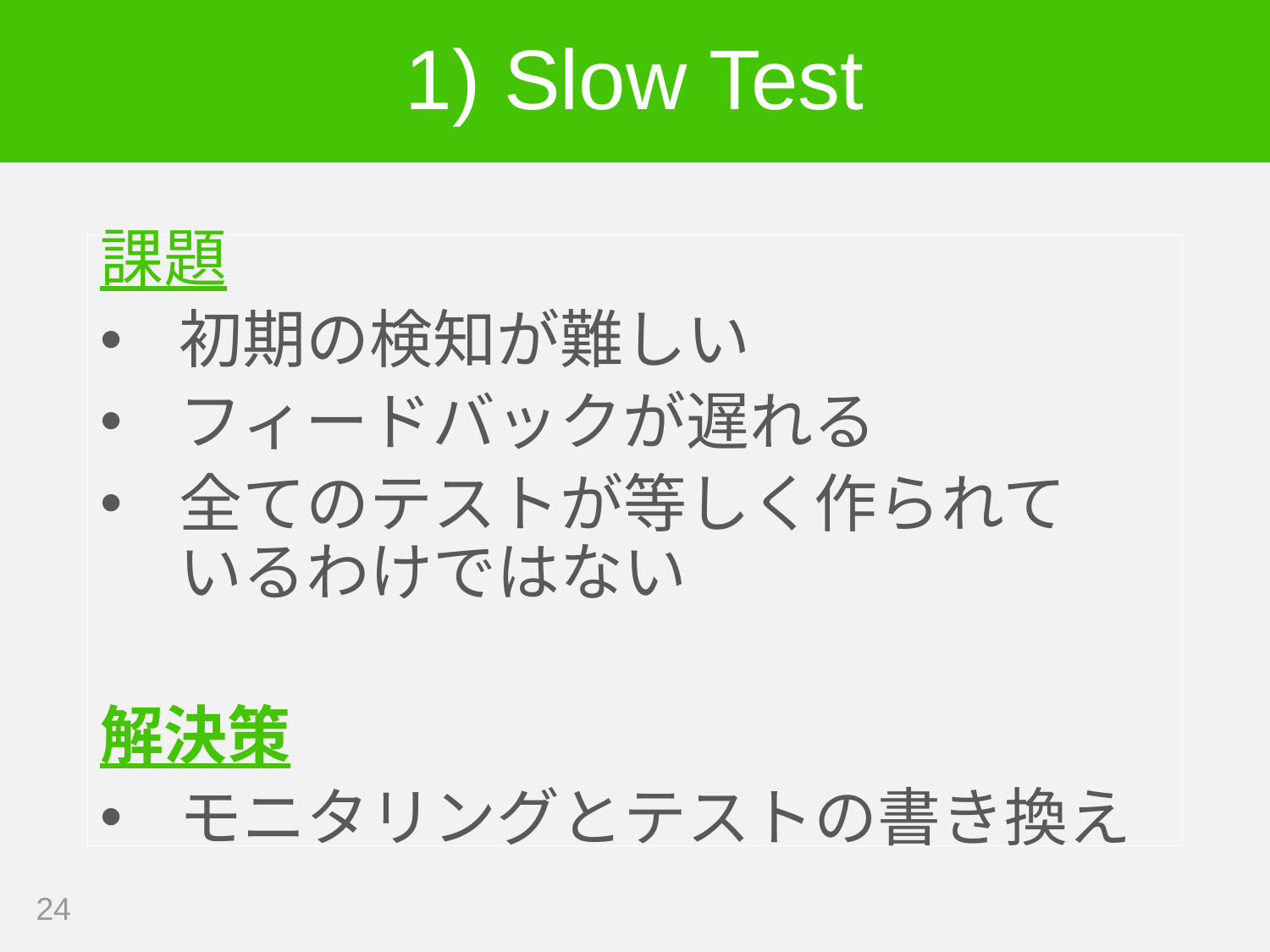

# 1) Slow Test
課題
初期の検知が難しい
フィードバックが遅れる
全てのテストが等しく作られて
いるわけではない

解決策
モニタリングとテストの書き換え
24